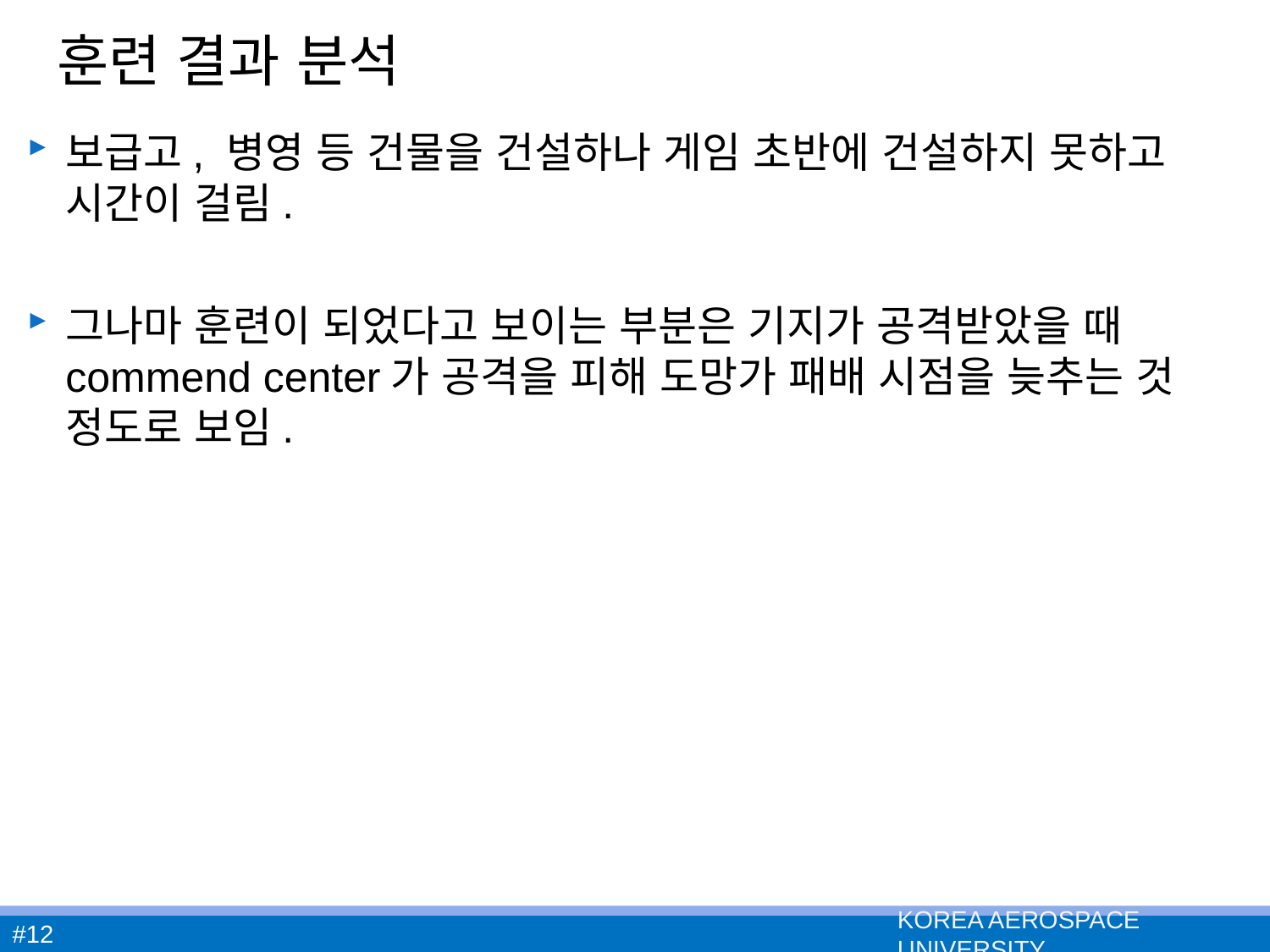

# 훈련 결과 분석
보급고, 병영 등 건물을 건설하나 게임 초반에 건설하지 못하고 시간이 걸림.

그나마 훈련이 되었다고 보이는 부분은 기지가 공격받았을 때commend center가 공격을 피해 도망가 패배 시점을 늦추는 것 정도로 보임.

#12